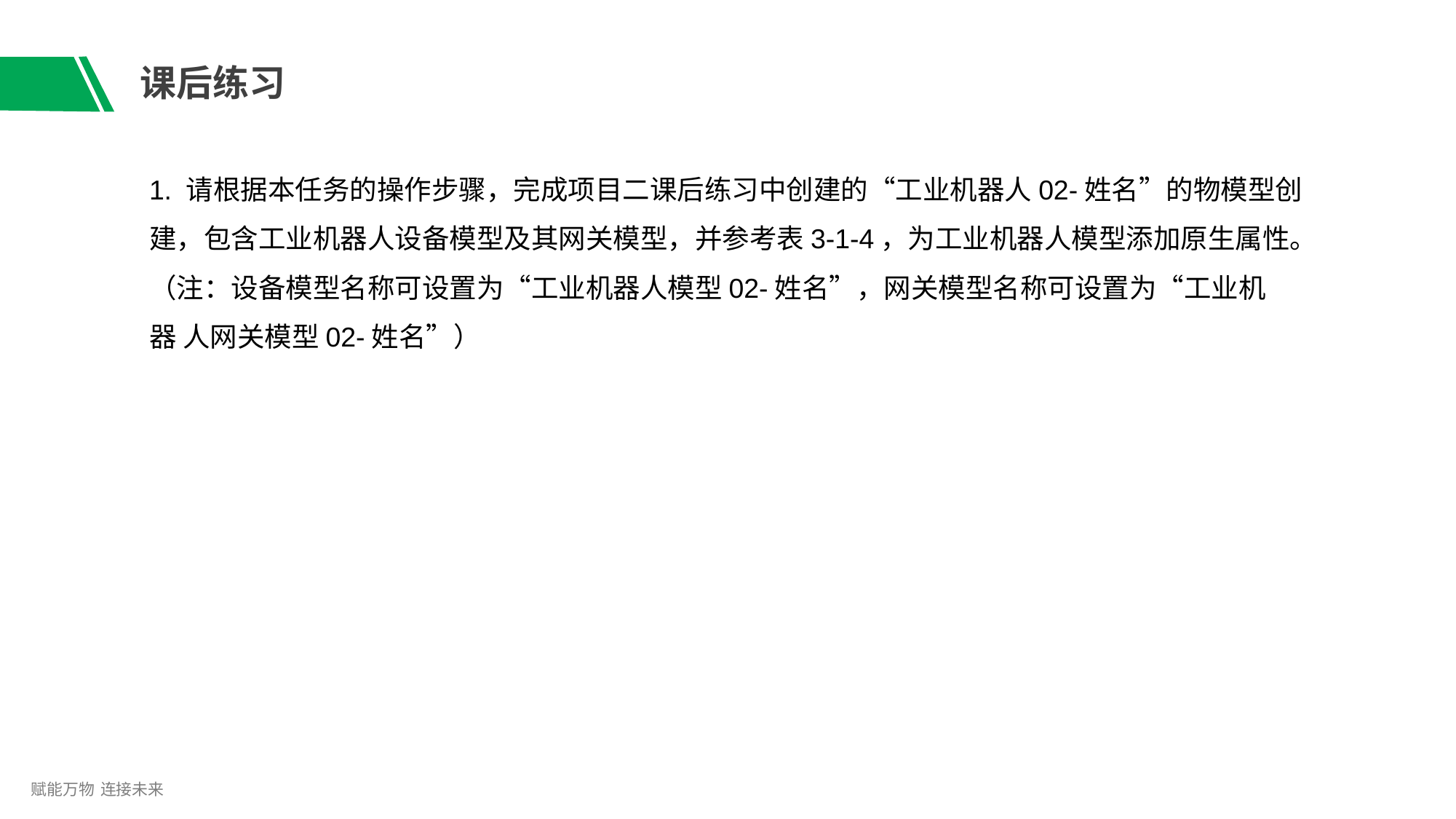

# 课后练习
1. 请根据本任务的操作步骤，完成项目二课后练习中创建的“工业机器人02-姓名”的物模型创 建，包含工业机器人设备模型及其网关模型，并参考表3-1-4，为工业机器人模型添加原生属性。
（注：设备模型名称可设置为“工业机器人模型02-姓名”，网关模型名称可设置为“工业机器 人网关模型02-姓名”）
赋能万物 连接未来